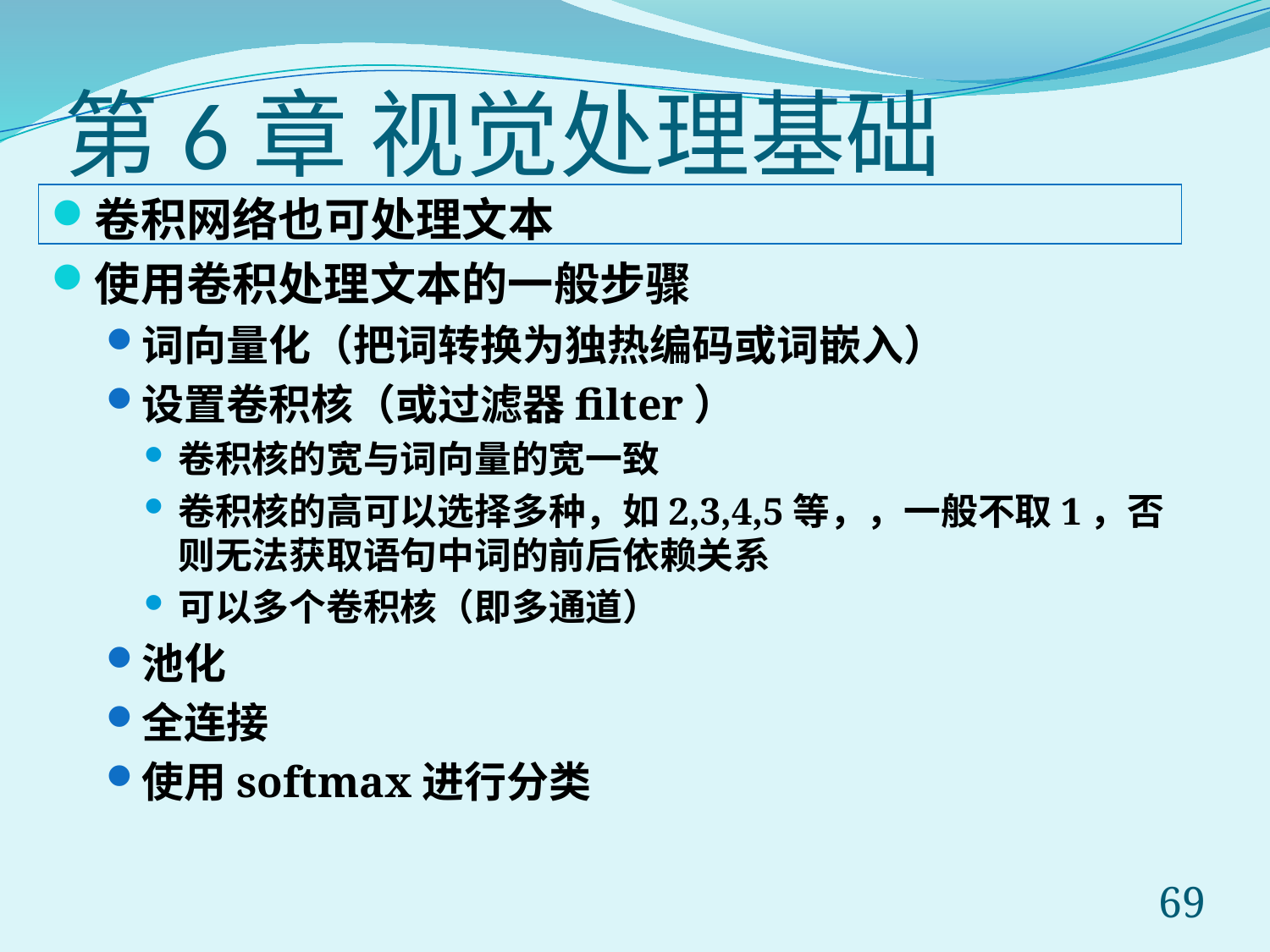

# 第6章 视觉处理基础
卷积网络也可处理文本
使用卷积处理文本的一般步骤
词向量化（把词转换为独热编码或词嵌入）
设置卷积核（或过滤器filter）
卷积核的宽与词向量的宽一致
卷积核的高可以选择多种，如2,3,4,5等，，一般不取1，否则无法获取语句中词的前后依赖关系
可以多个卷积核（即多通道）
池化
全连接
使用softmax进行分类

69